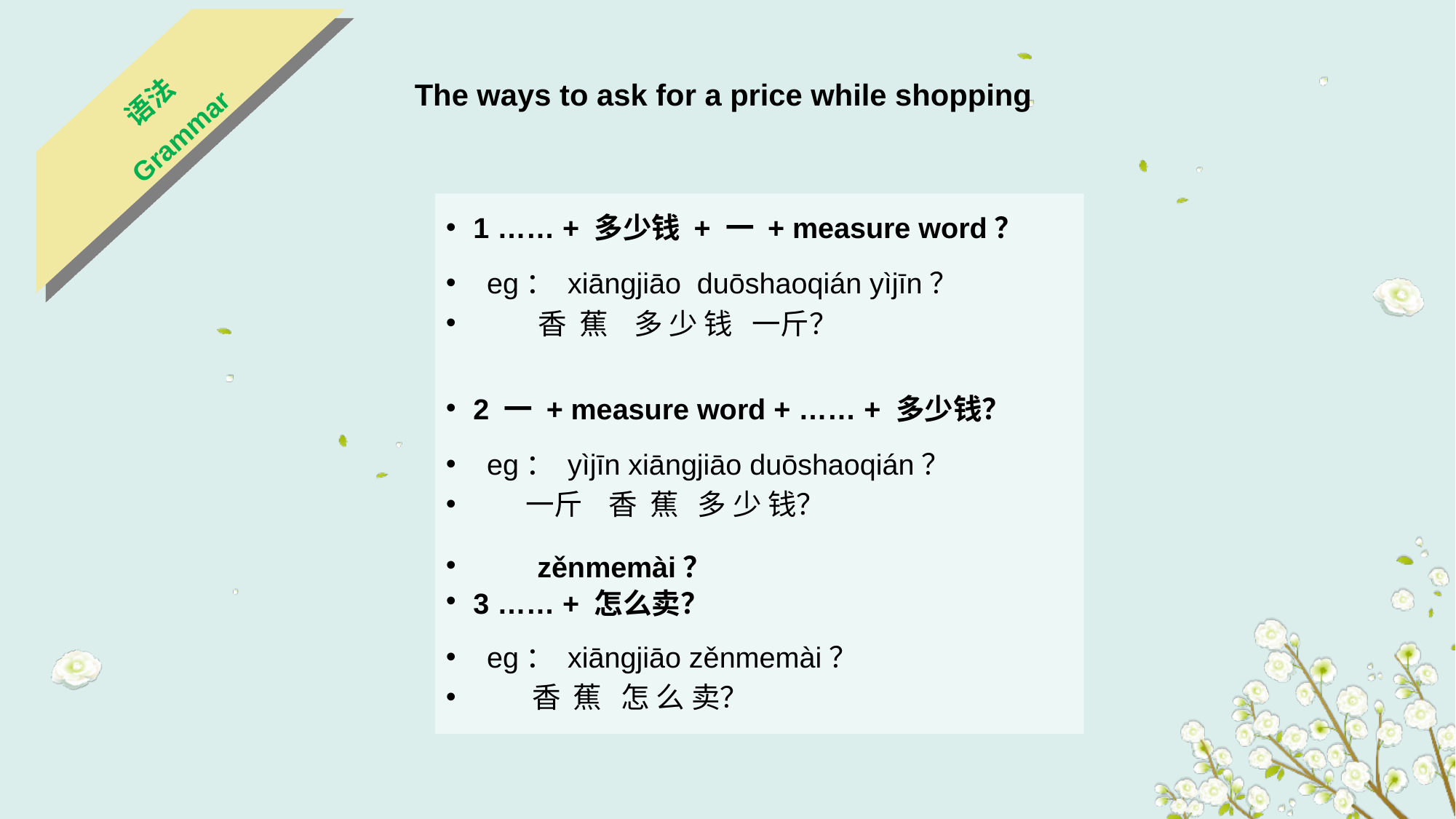

语法
Grammar
The ways to ask for a price while shopping
1 …… + 多少钱 + 一 + measure word？
eg： xiānɡjiāo  duōshaoqián yìjīn？
       香  蕉    多 少 钱   一斤？

2 一 + measure word + …… + 多少钱？
eg： yìjīn xiānɡjiāo duōshaoqián？
     一斤    香  蕉   多 少 钱？

        zěnmemài？
3 …… + 怎么卖？
eg： xiānɡjiāo zěnmemài？
      香  蕉   怎 么 卖？